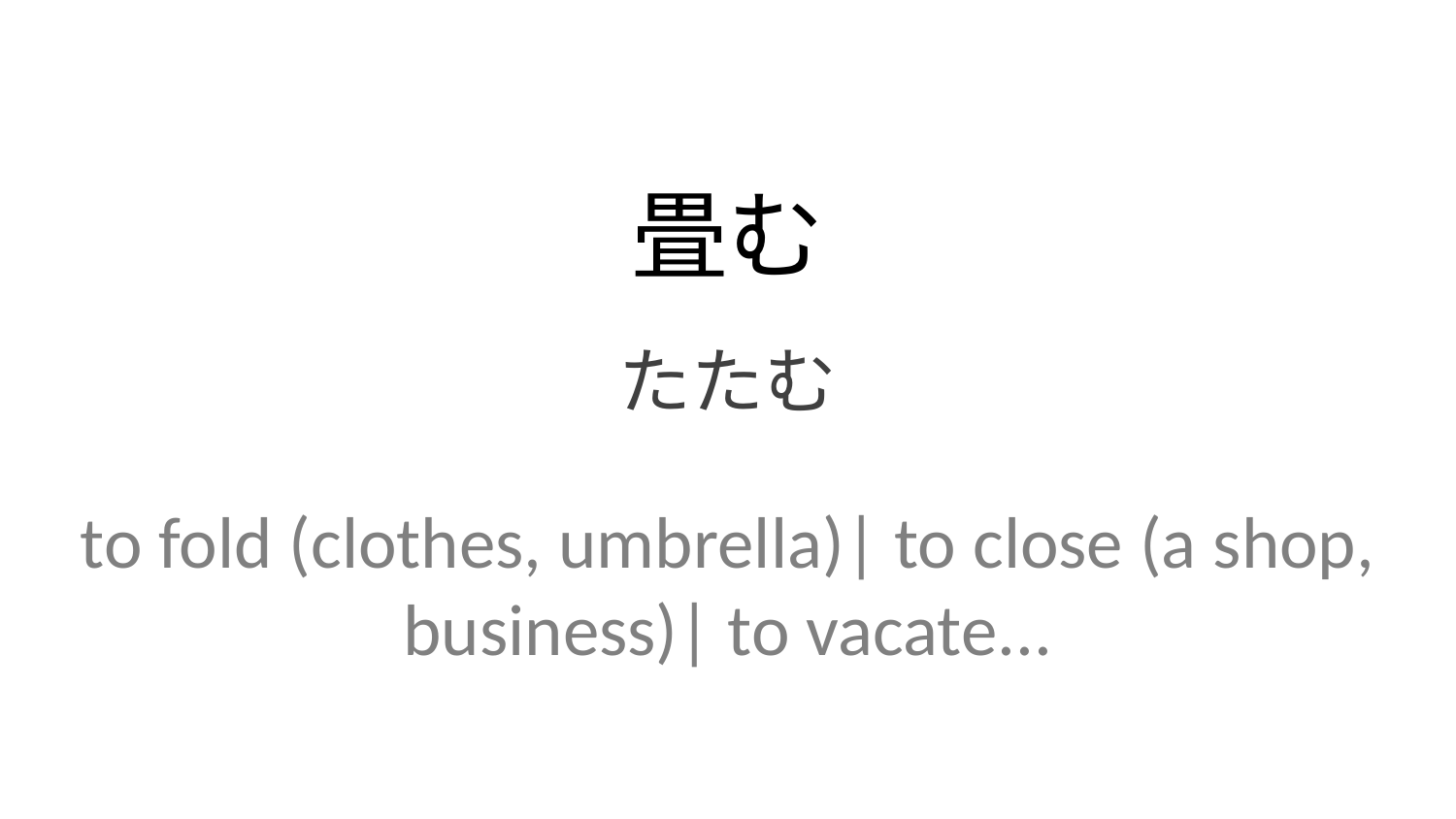

畳む

たたむ
to fold (clothes, umbrella)| to close (a shop, business)| to vacate...